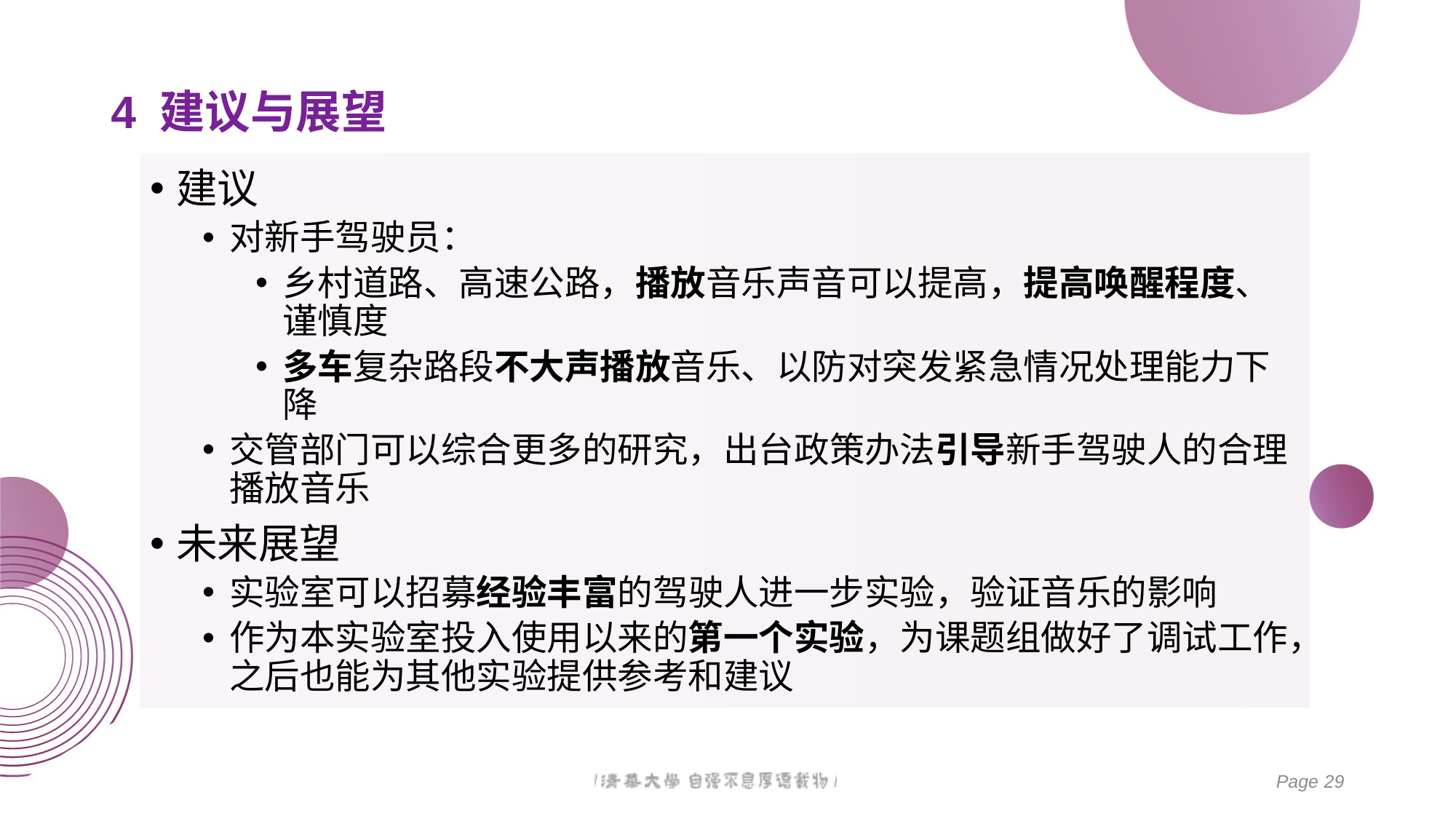

# 4 建议与展望
建议
对新手驾驶员：
乡村道路、高速公路，播放音乐声音可以提高，提高唤醒程度、谨慎度
多车复杂路段不大声播放音乐、以防对突发紧急情况处理能力下降
交管部门可以综合更多的研究，出台政策办法引导新手驾驶人的合理播放音乐
未来展望
实验室可以招募经验丰富的驾驶人进一步实验，验证音乐的影响
作为本实验室投入使用以来的第一个实验，为课题组做好了调试工作，之后也能为其他实验提供参考和建议
Page 29